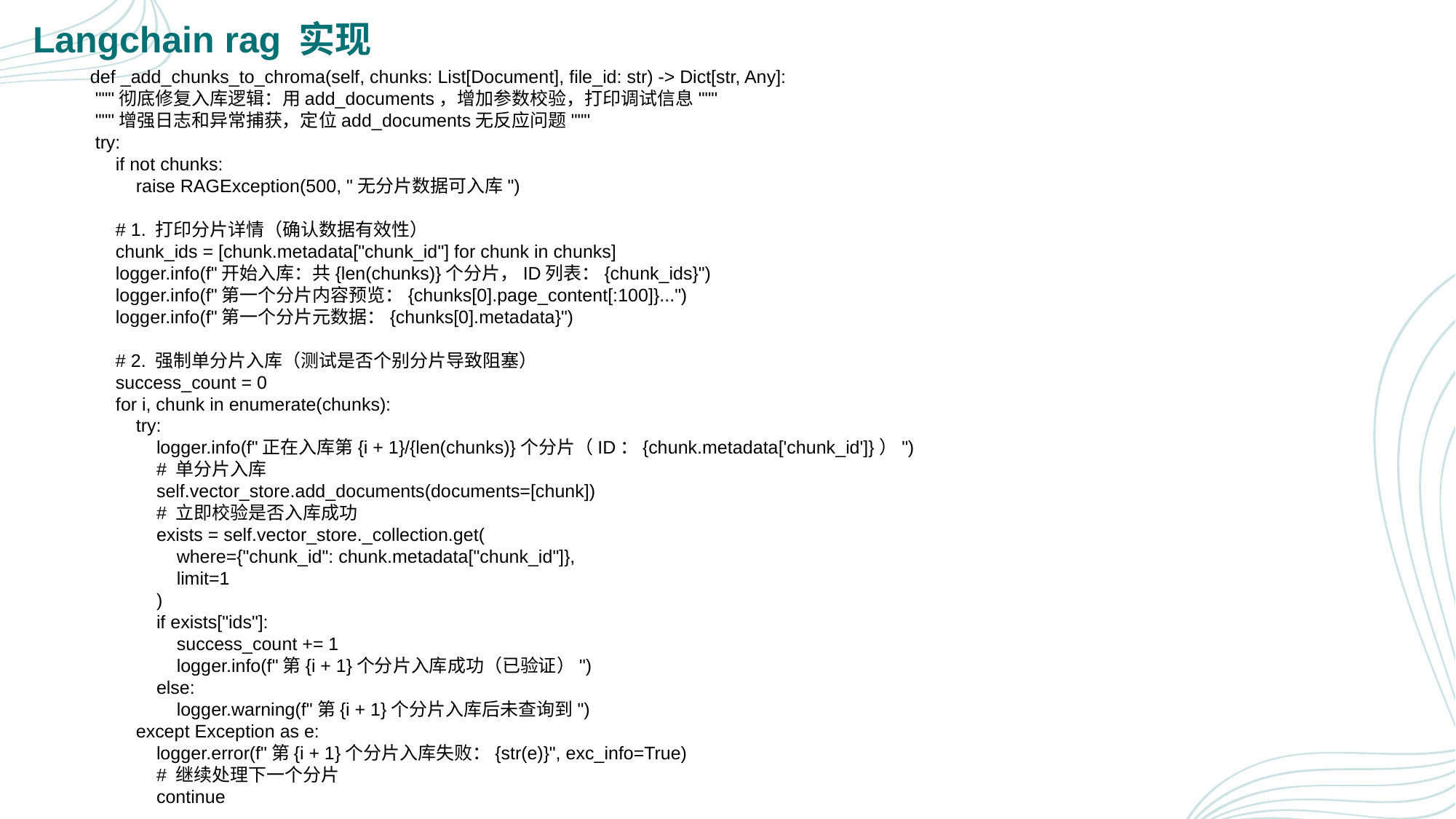

Langchain rag 实现
       def _add_chunks_to_chroma(self, chunks: List[Document], file_id: str) -> Dict[str, Any]:
        """彻底修复入库逻辑：用add_documents，增加参数校验，打印调试信息"""
        """增强日志和异常捕获，定位add_documents无反应问题"""
        try:
            if not chunks:
                raise RAGException(500, "无分片数据可入库")

            # 1. 打印分片详情（确认数据有效性）
            chunk_ids = [chunk.metadata["chunk_id"] for chunk in chunks]
            logger.info(f"开始入库：共{len(chunks)}个分片，ID列表：{chunk_ids}")
            logger.info(f"第一个分片内容预览：{chunks[0].page_content[:100]}...")
            logger.info(f"第一个分片元数据：{chunks[0].metadata}")

            # 2. 强制单分片入库（测试是否个别分片导致阻塞）
            success_count = 0
            for i, chunk in enumerate(chunks):
                try:
                    logger.info(f"正在入库第{i + 1}/{len(chunks)}个分片（ID：{chunk.metadata['chunk_id']}）")
                    # 单分片入库
                    self.vector_store.add_documents(documents=[chunk])
                    # 立即校验是否入库成功
                    exists = self.vector_store._collection.get(
                        where={"chunk_id": chunk.metadata["chunk_id"]},
                        limit=1
                    )
                    if exists["ids"]:
                        success_count += 1
                        logger.info(f"第{i + 1}个分片入库成功（已验证）")
                    else:
                        logger.warning(f"第{i + 1}个分片入库后未查询到")
                except Exception as e:
                    logger.error(f"第{i + 1}个分片入库失败：{str(e)}", exc_info=True)
                    # 继续处理下一个分片
                    continue